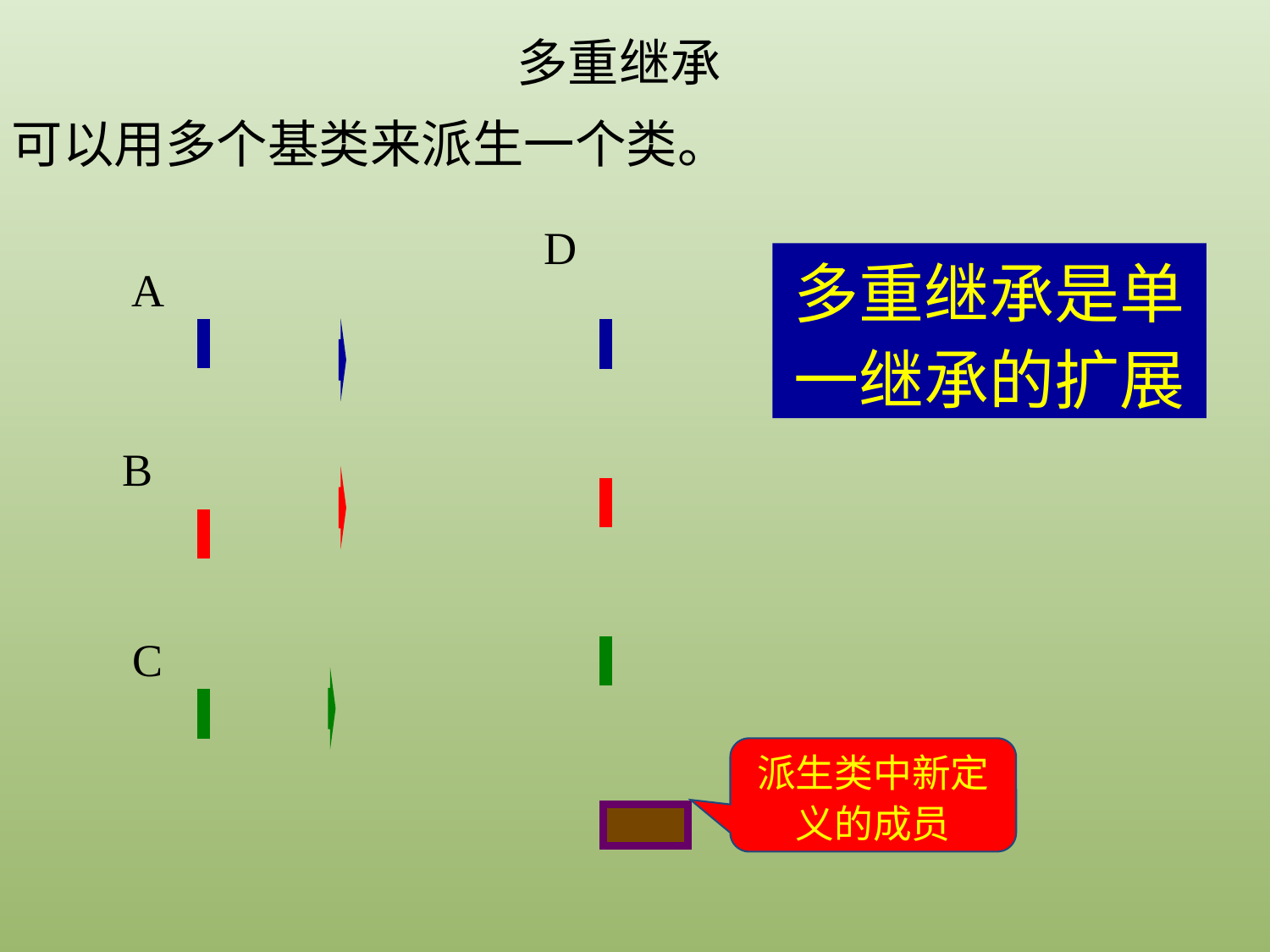

多重继承
可以用多个基类来派生一个类。
D

多重继承是单一继承的扩展
A

B

C

派生类中新定义的成员
732